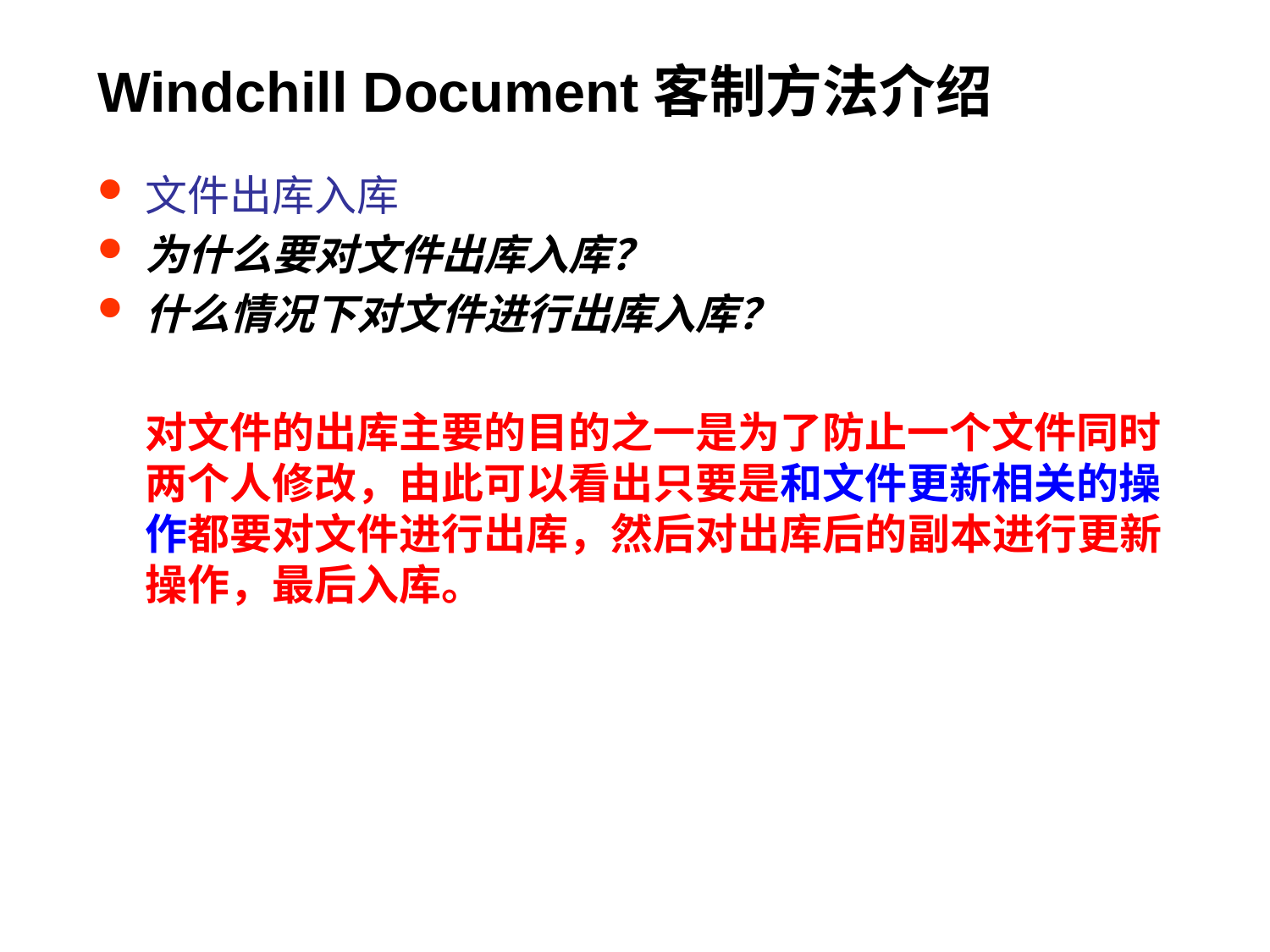

# Windchill Document客制方法介绍
文件出库入库
为什么要对文件出库入库？
什么情况下对文件进行出库入库？

	对文件的出库主要的目的之一是为了防止一个文件同时两个人修改，由此可以看出只要是和文件更新相关的操作都要对文件进行出库，然后对出库后的副本进行更新操作，最后入库。